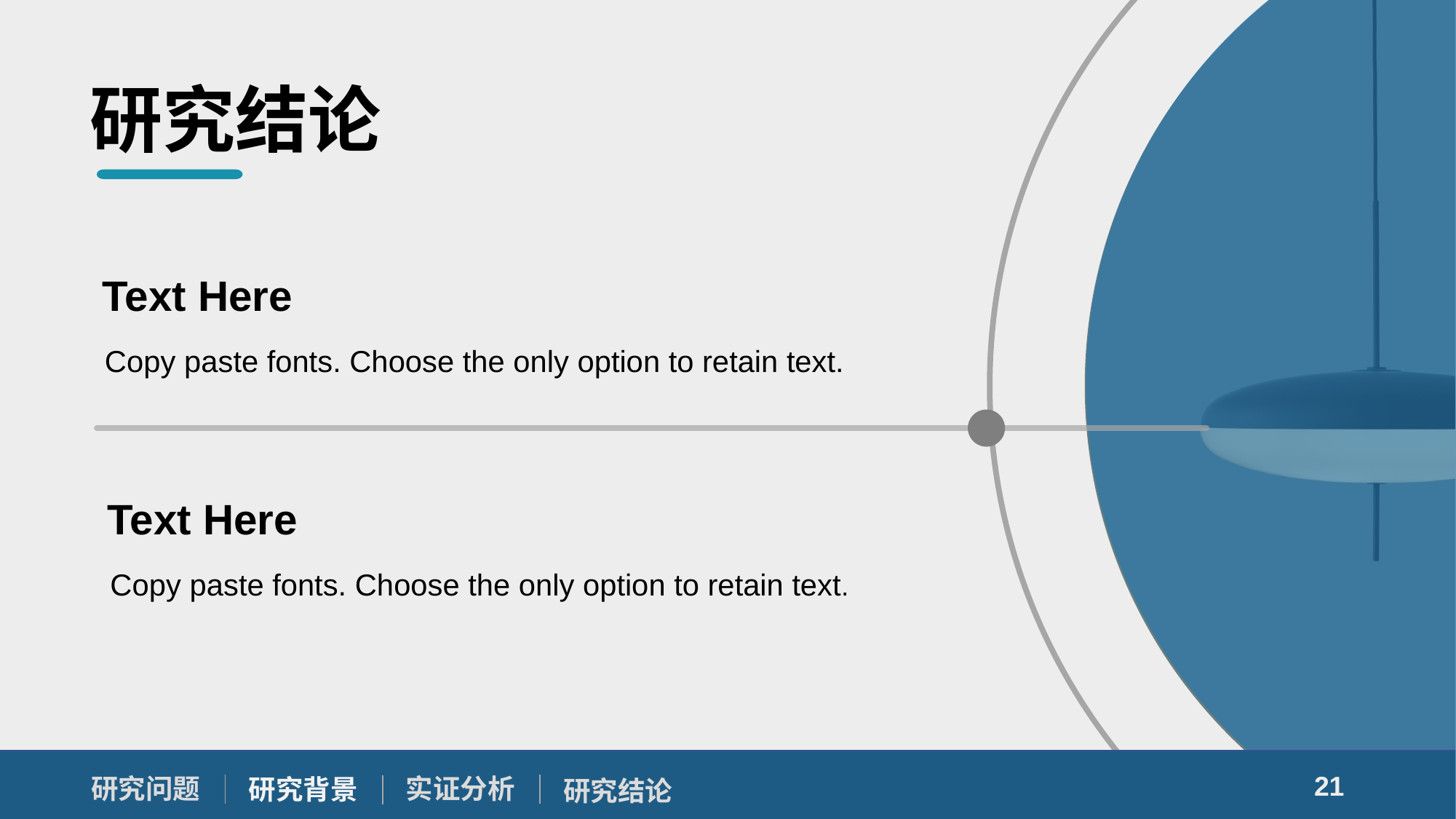

研究结论
Text Here
Copy paste fonts. Choose the only option to retain text.
Text Here
Copy paste fonts. Choose the only option to retain text.
21